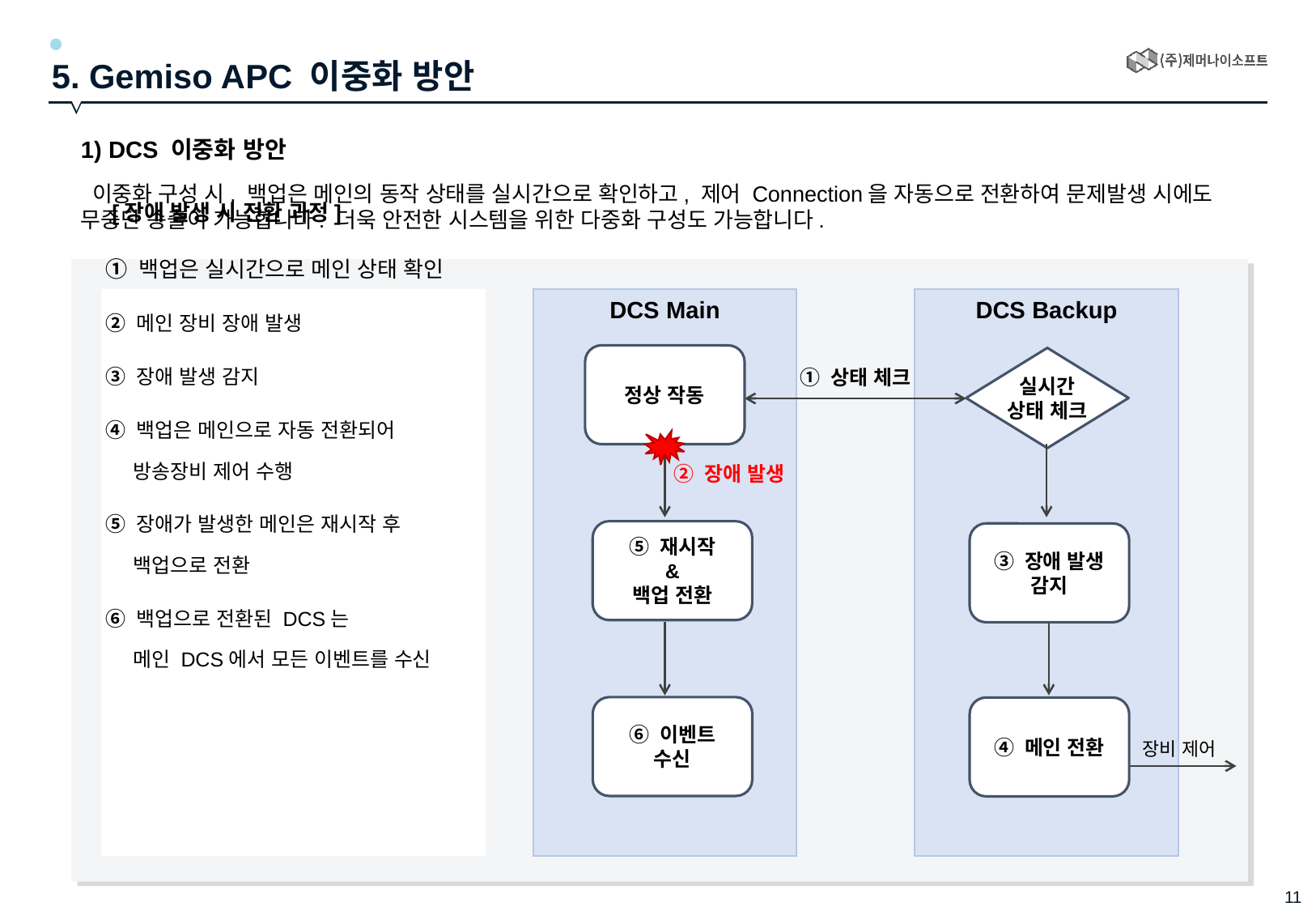

5. Gemiso APC 이중화 방안
1) DCS 이중화 방안
 이중화 구성 시, 백업은 메인의 동작 상태를 실시간으로 확인하고, 제어 Connection을 자동으로 전환하여 문제발생 시에도 무중단 송출이 가능합니다. 더욱 안전한 시스템을 위한 다중화 구성도 가능합니다.

 [장애 발생 시 전환 과정]
① 백업은 실시간으로 메인 상태 확인
② 메인 장비 장애 발생
③ 장애 발생 감지
④ 백업은 메인으로 자동 전환되어
    방송장비 제어 수행
⑤ 장애가 발생한 메인은 재시작 후
    백업으로 전환
⑥ 백업으로 전환된 DCS는
    메인 DCS에서 모든 이벤트를 수신

DCS Main
DCS Backup
정상 작동
실시간
상태 체크
① 상태 체크

② 장애 발생
⑤ 재시작
&
백업 전환
③ 장애 발생 감지
⑥ 이벤트
수신
④ 메인 전환
장비 제어
11